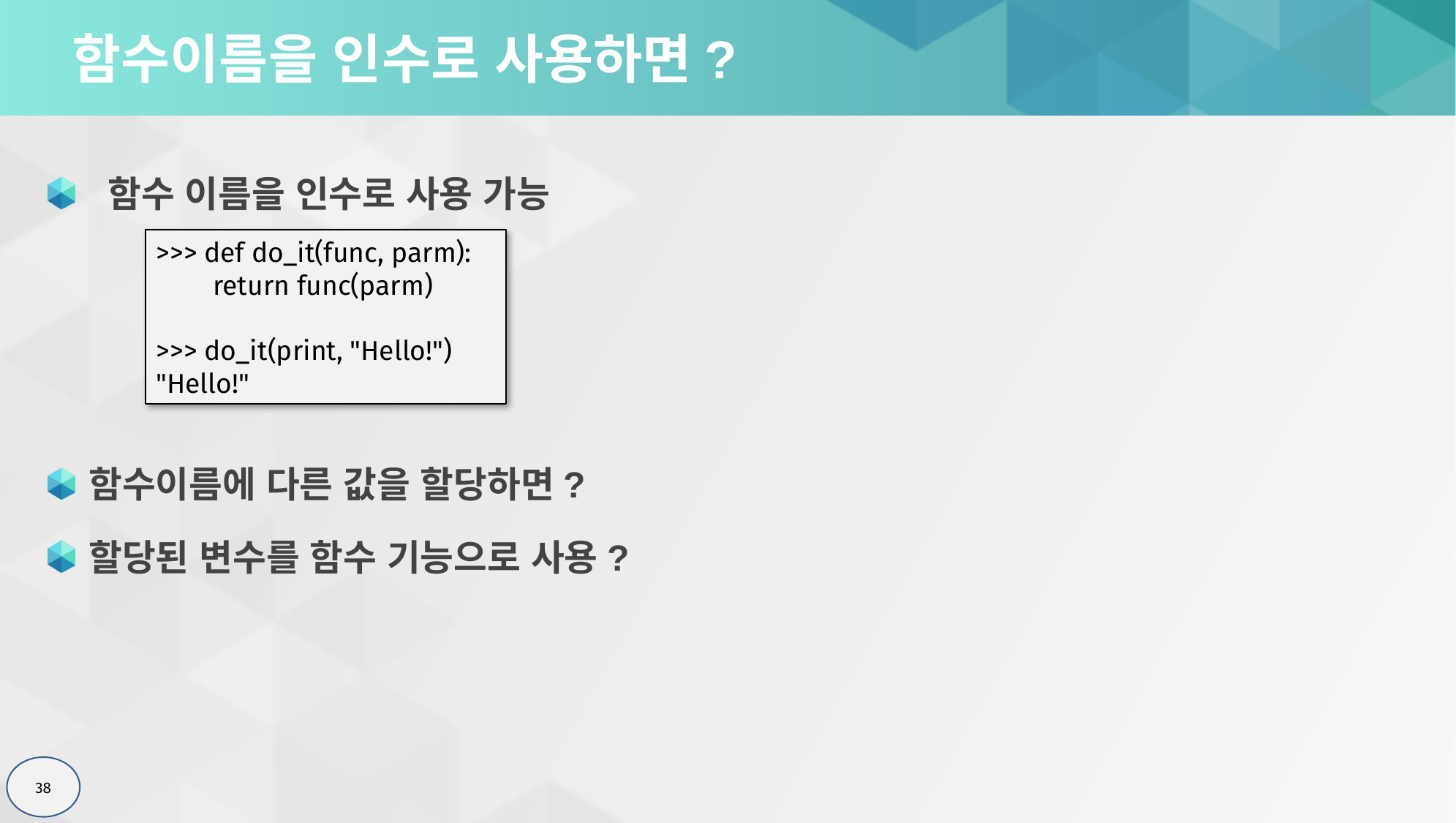

# 함수이름을 인수로 사용하면?
 함수 이름을 인수로 사용 가능

함수이름에 다른 값을 할당하면?
할당된 변수를 함수 기능으로 사용?
>>> def do_it(func, parm):
        return func(parm)

>>> do_it(print, "Hello!")
"Hello!"